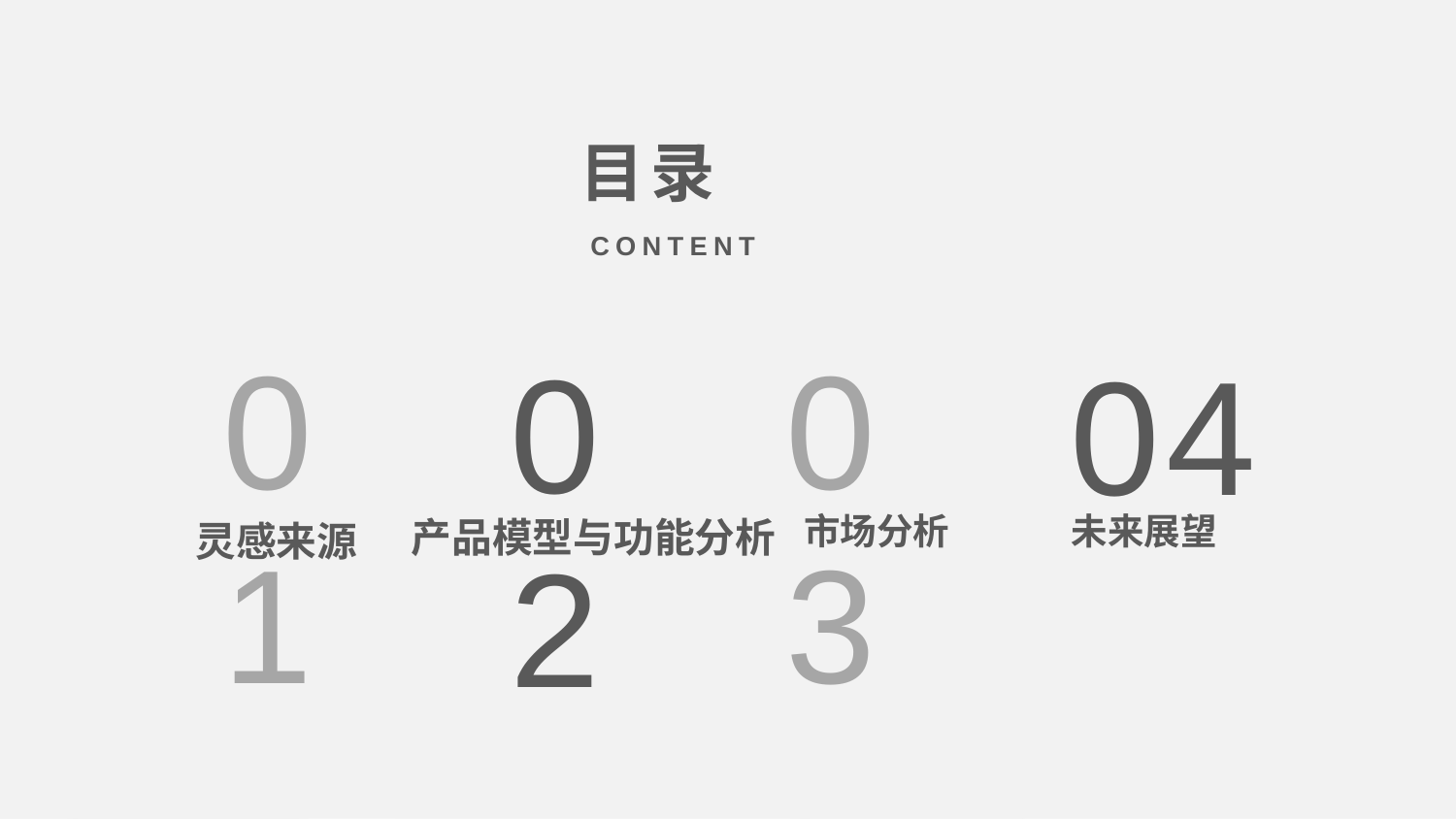

目录
CONTENT
01
03
02
04
市场分析
未来展望
灵感来源
产品模型与功能分析